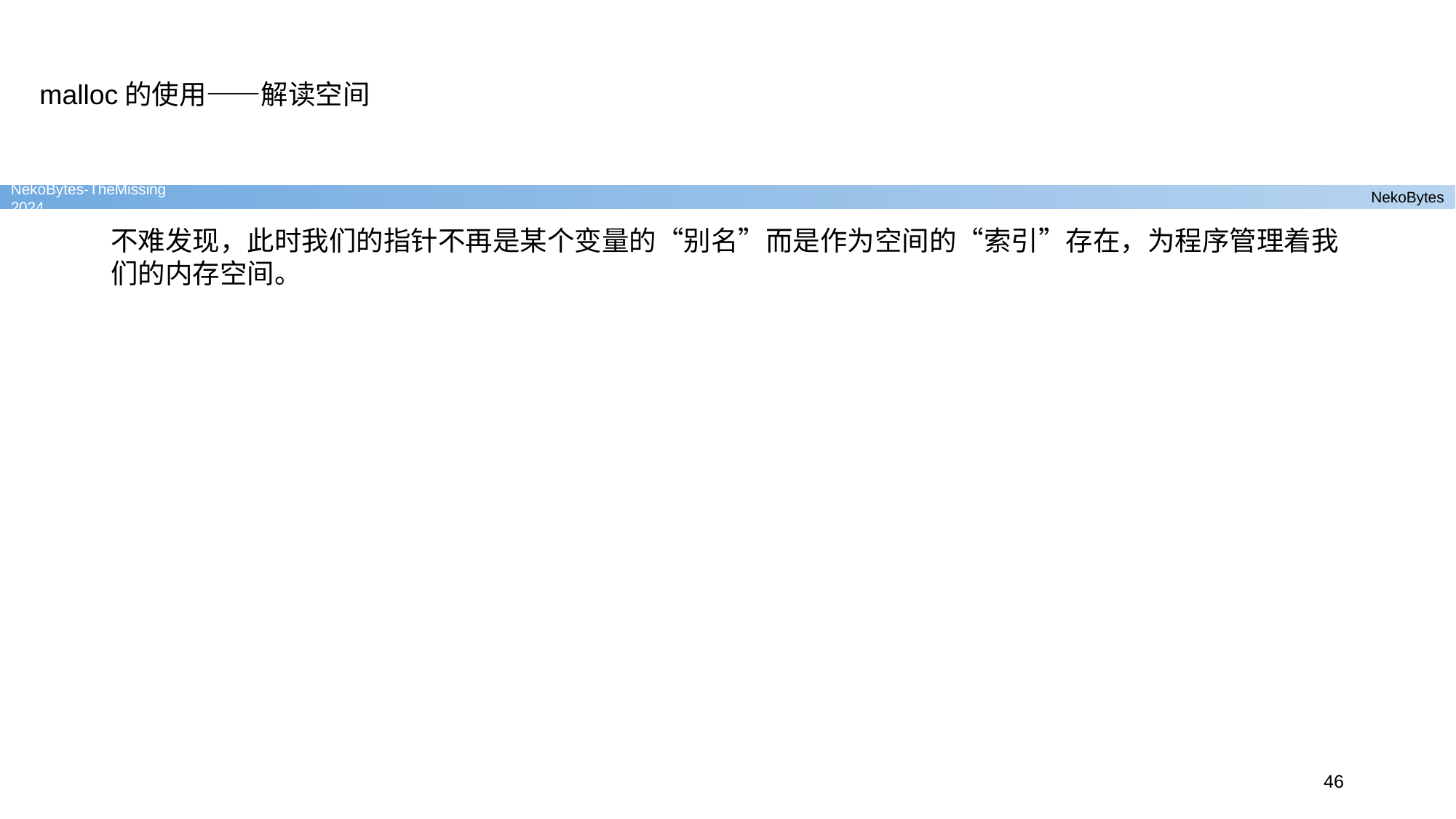

# malloc的使用——解读空间
不难发现，此时我们的指针不再是某个变量的“别名”而是作为空间的“索引”存在，为程序管理着我们的内存空间。
46